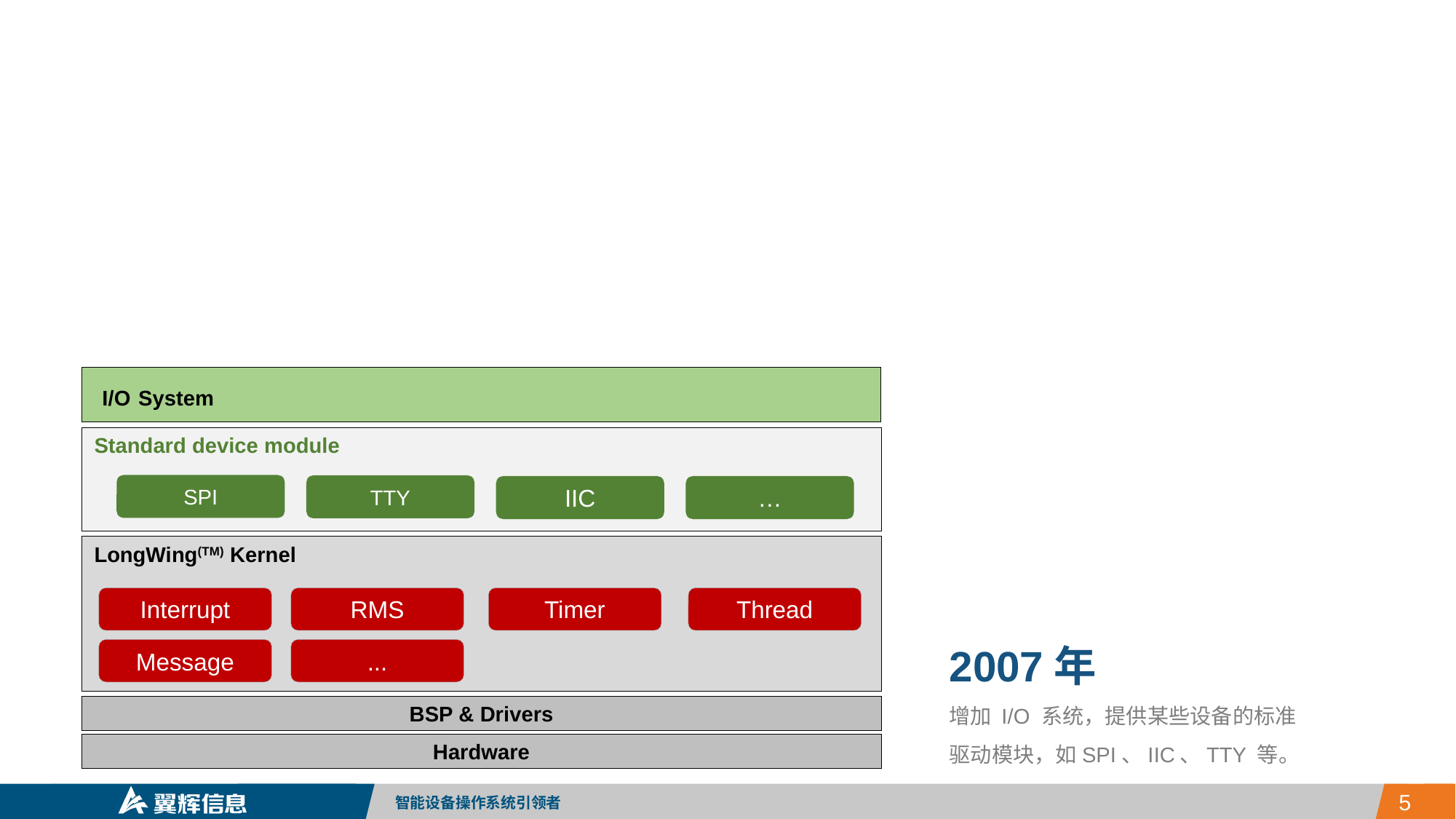

I/O System

Standard device module
SPI
TTY
IIC
…

LongWing(TM) Kernel
Thread
Interrupt
RMS
Timer
Message
...
2007年
增加 I/O 系统，提供某些设备的标准驱动模块，如SPI、IIC、TTY 等。
BSP & Drivers
Hardware